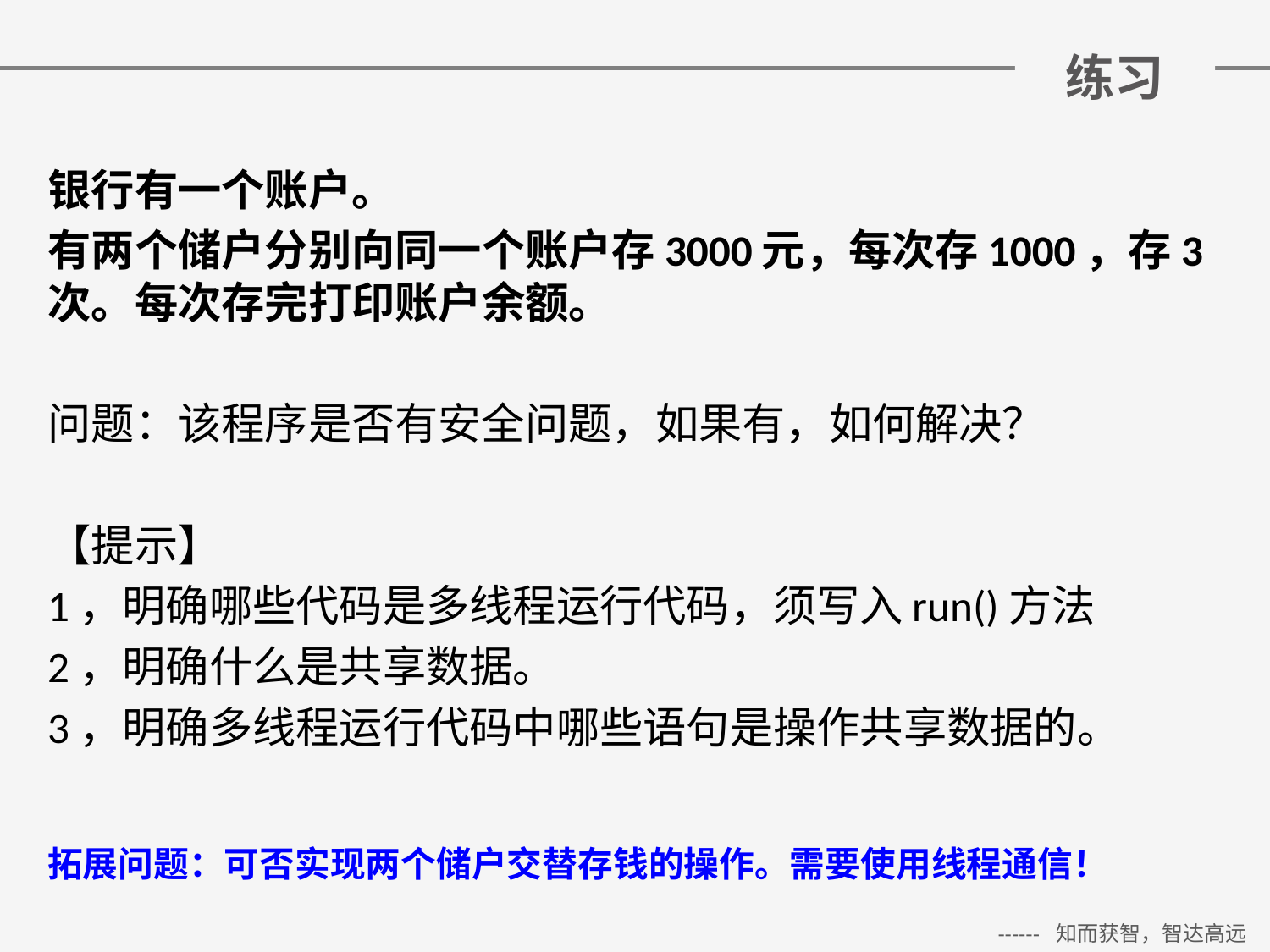

# 练习
银行有一个账户。
有两个储户分别向同一个账户存3000元，每次存1000，存3次。每次存完打印账户余额。

问题：该程序是否有安全问题，如果有，如何解决？

【提示】
1，明确哪些代码是多线程运行代码，须写入run()方法
2，明确什么是共享数据。
3，明确多线程运行代码中哪些语句是操作共享数据的。
拓展问题：可否实现两个储户交替存钱的操作。需要使用线程通信！